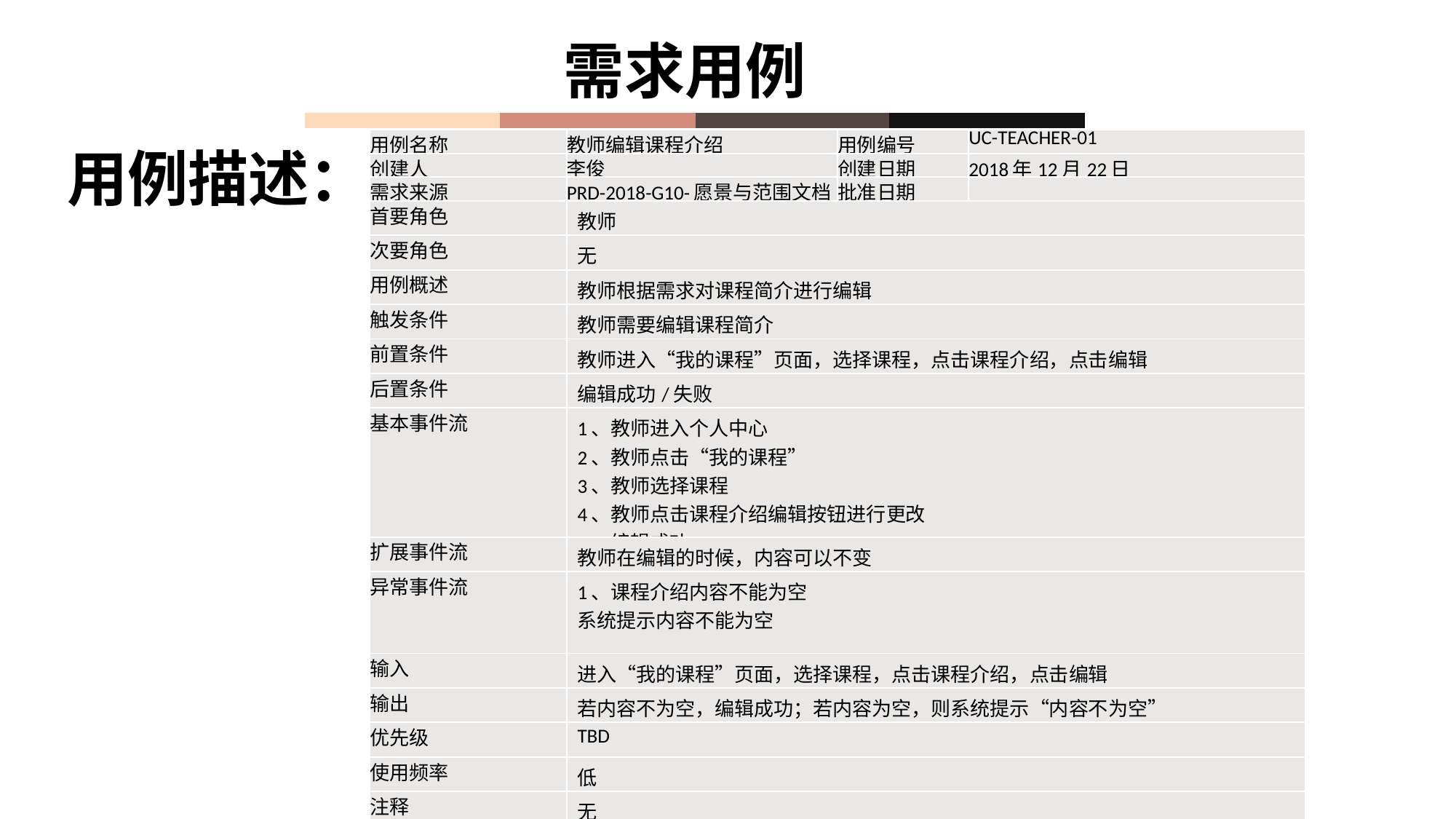

需求用例
| 用例名称 | 教师编辑课程介绍 | 用例编号 | UC-TEACHER-01 |
| --- | --- | --- | --- |
| 创建人 | 李俊 | 创建日期 | 2018年12月22日 |
| 需求来源 | PRD-2018-G10-愿景与范围文档 | 批准日期 |  |
| 首要角色 | 教师 |  |  |
| 次要角色 | 无 |  |  |
| 用例概述 | 教师根据需求对课程简介进行编辑 |  |  |
| 触发条件 | 教师需要编辑课程简介 |  |  |
| 前置条件 | 教师进入“我的课程”页面，选择课程，点击课程介绍，点击编辑 |  |  |
| 后置条件 | 编辑成功/失败 |  |  |
| 基本事件流 | 1、教师进入个人中心 2、教师点击“我的课程” 3、教师选择课程 4、教师点击课程介绍编辑按钮进行更改 5、编辑成功 |  |  |
| 扩展事件流 | 教师在编辑的时候，内容可以不变 |  |  |
| 异常事件流 | 1、课程介绍内容不能为空 系统提示内容不能为空 |  |  |
| 输入 | 进入“我的课程”页面，选择课程，点击课程介绍，点击编辑 |  |  |
| 输出 | 若内容不为空，编辑成功；若内容为空，则系统提示“内容不为空” |  |  |
| 优先级 | TBD |  |  |
| 使用频率 | 低 |  |  |
| 注释 | 无 |  |  |
用例描述：